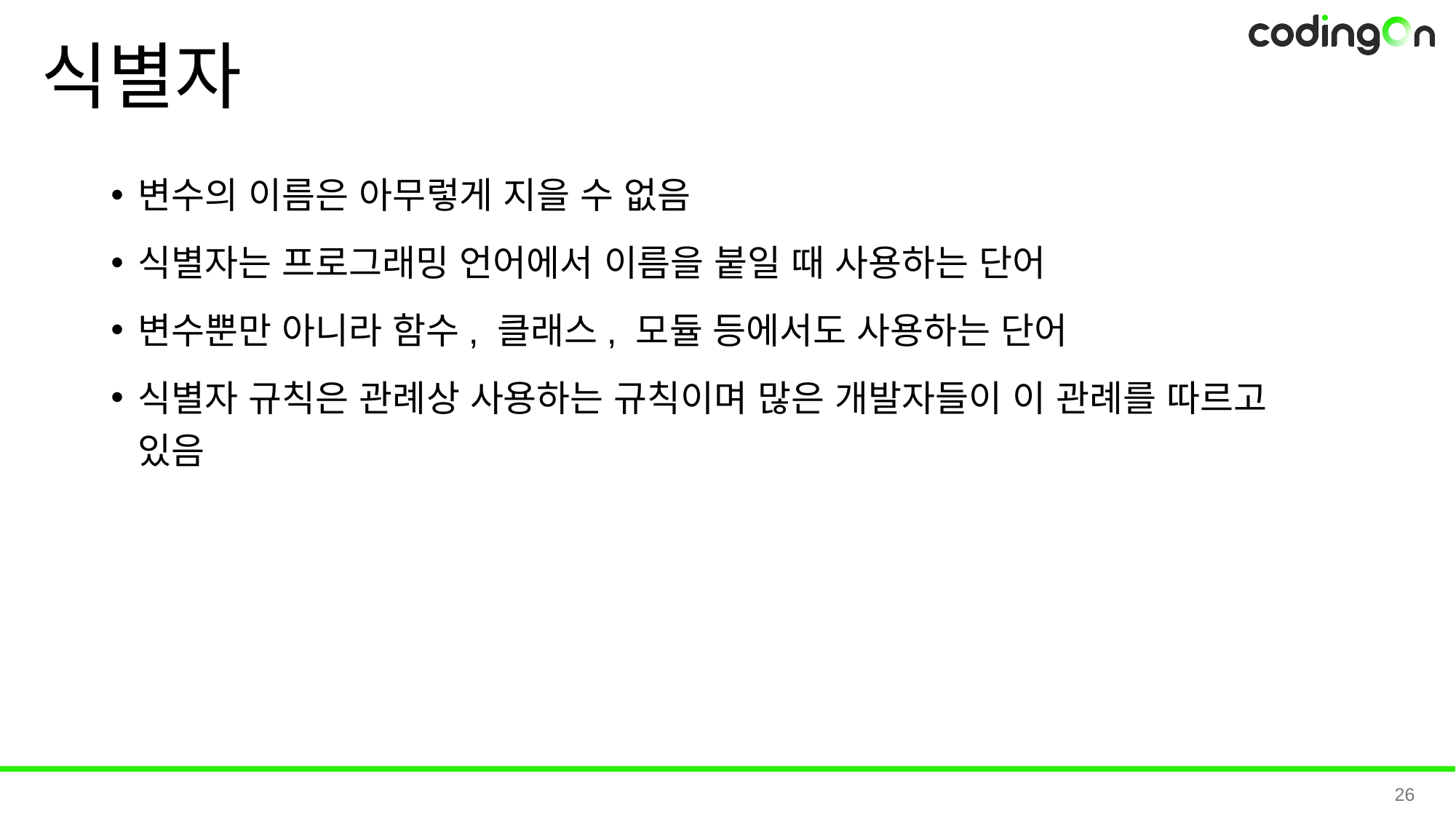

# 식별자
변수의 이름은 아무렇게 지을 수 없음
식별자는 프로그래밍 언어에서 이름을 붙일 때 사용하는 단어
변수뿐만 아니라 함수, 클래스, 모듈 등에서도 사용하는 단어
식별자 규칙은 관례상 사용하는 규칙이며 많은 개발자들이 이 관례를 따르고 있음
26